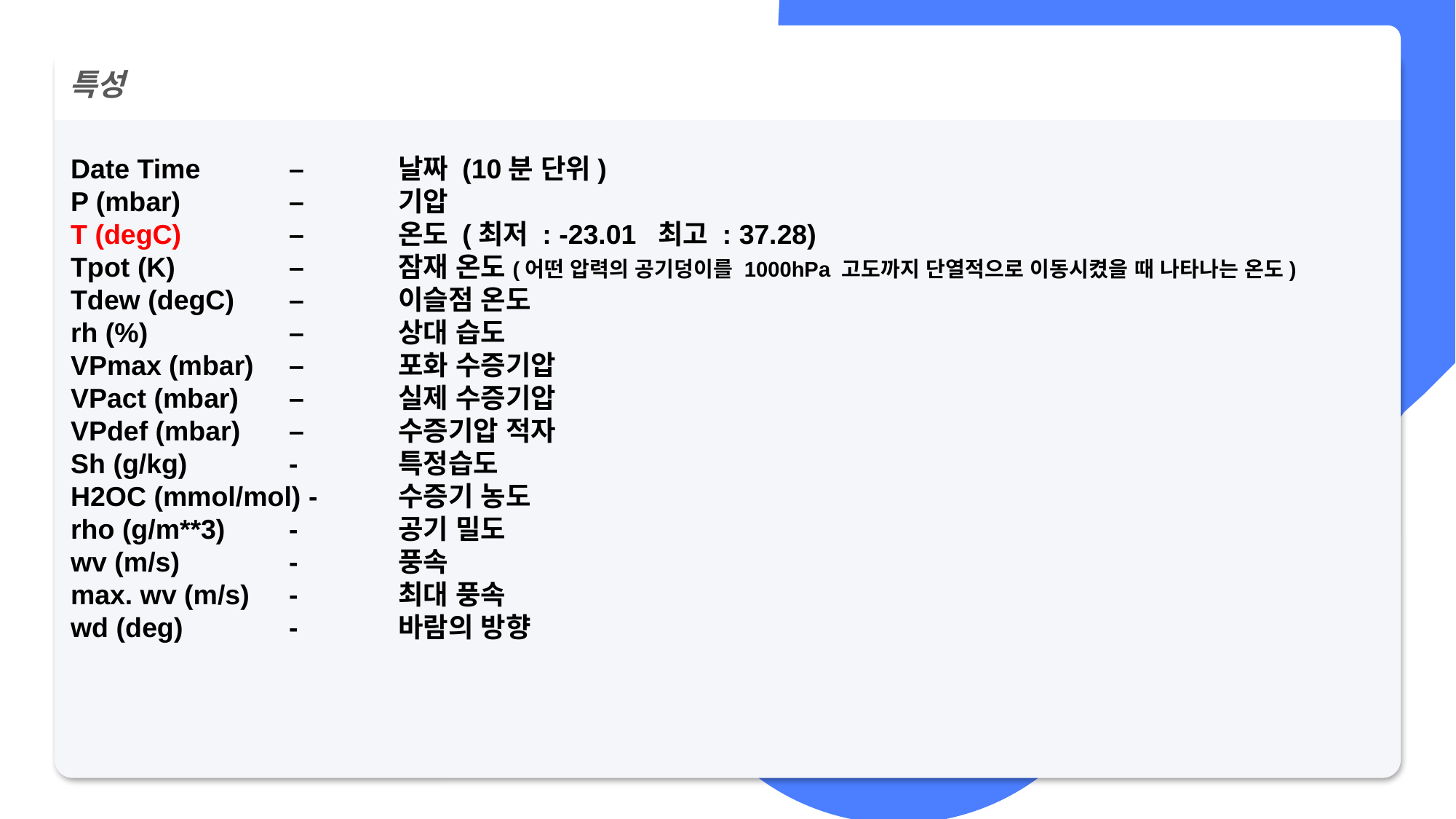

특성
Date Time	–	날짜 (10분 단위)
P (mbar)	–	기압
T (degC)	–	온도 (최저 : -23.01  최고 : 37.28)
Tpot (K)		–	잠재 온도(어떤 압력의 공기덩이를 1000hPa 고도까지 단열적으로 이동시켰을 때 나타나는 온도)
Tdew (degC)	–	이슬점 온도
rh (%)		–	상대 습도
VPmax (mbar)	–	포화 수증기압
VPact (mbar)	–	실제 수증기압
VPdef (mbar)	–	수증기압 적자
Sh (g/kg) 	-	특정습도
H2OC (mmol/mol) -	수증기 농도
rho (g/m**3)	-	공기 밀도
wv (m/s)	-	풍속
max. wv (m/s)	-	최대 풍속
wd (deg)	-	바람의 방향